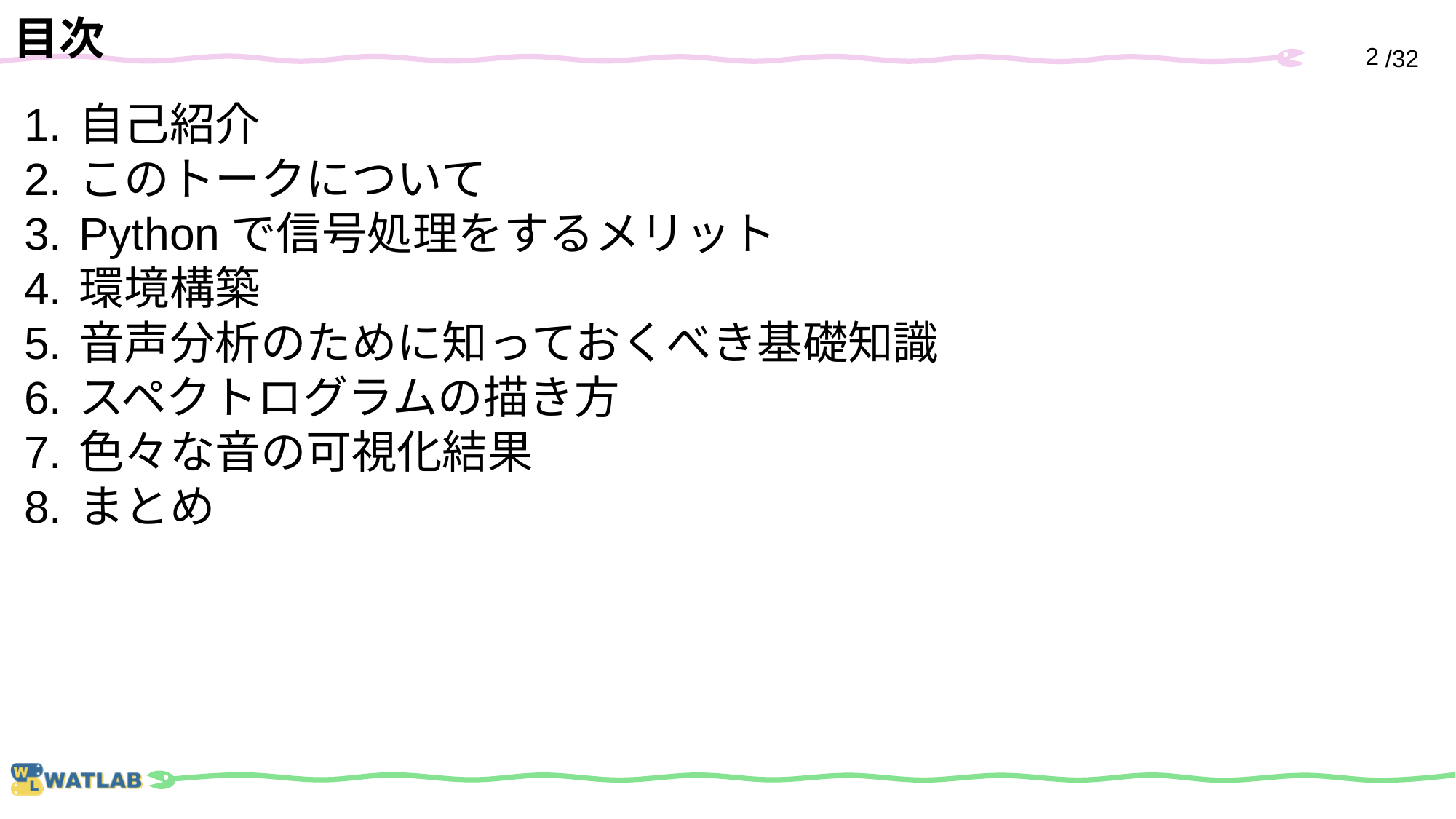

目次
2
自己紹介
このトークについて
Pythonで信号処理をするメリット
環境構築
音声分析のために知っておくべき基礎知識
スペクトログラムの描き方
色々な音の可視化結果
まとめ